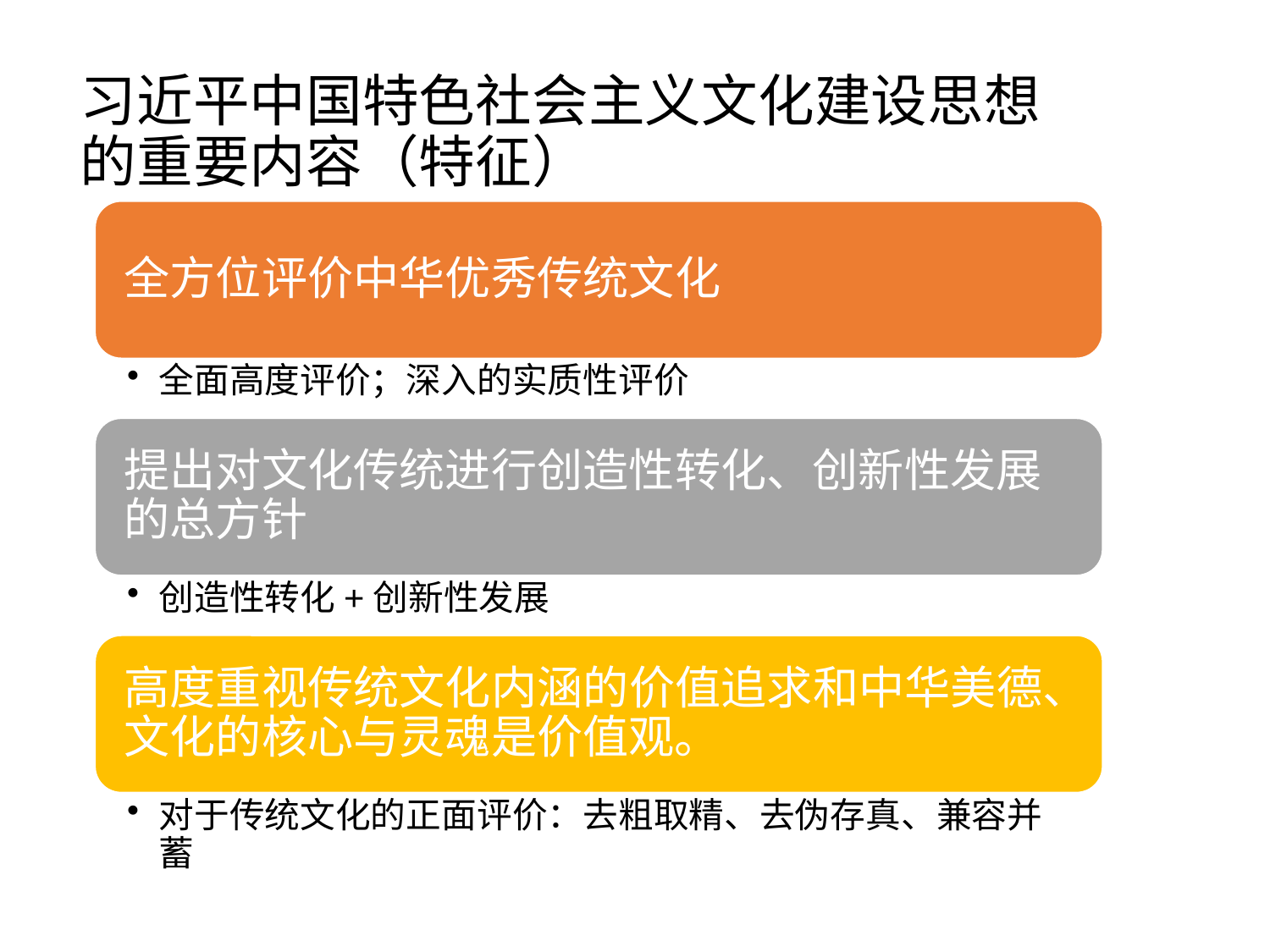

# 习近平中国特色社会主义文化建设思想的重要内容（特征）
全方位评价中华优秀传统文化
全面高度评价；深入的实质性评价
提出对文化传统进行创造性转化、创新性发展的总方针
创造性转化+创新性发展
高度重视传统文化内涵的价值追求和中华美德、文化的核心与灵魂是价值观。
对于传统文化的正面评价：去粗取精、去伪存真、兼容并蓄